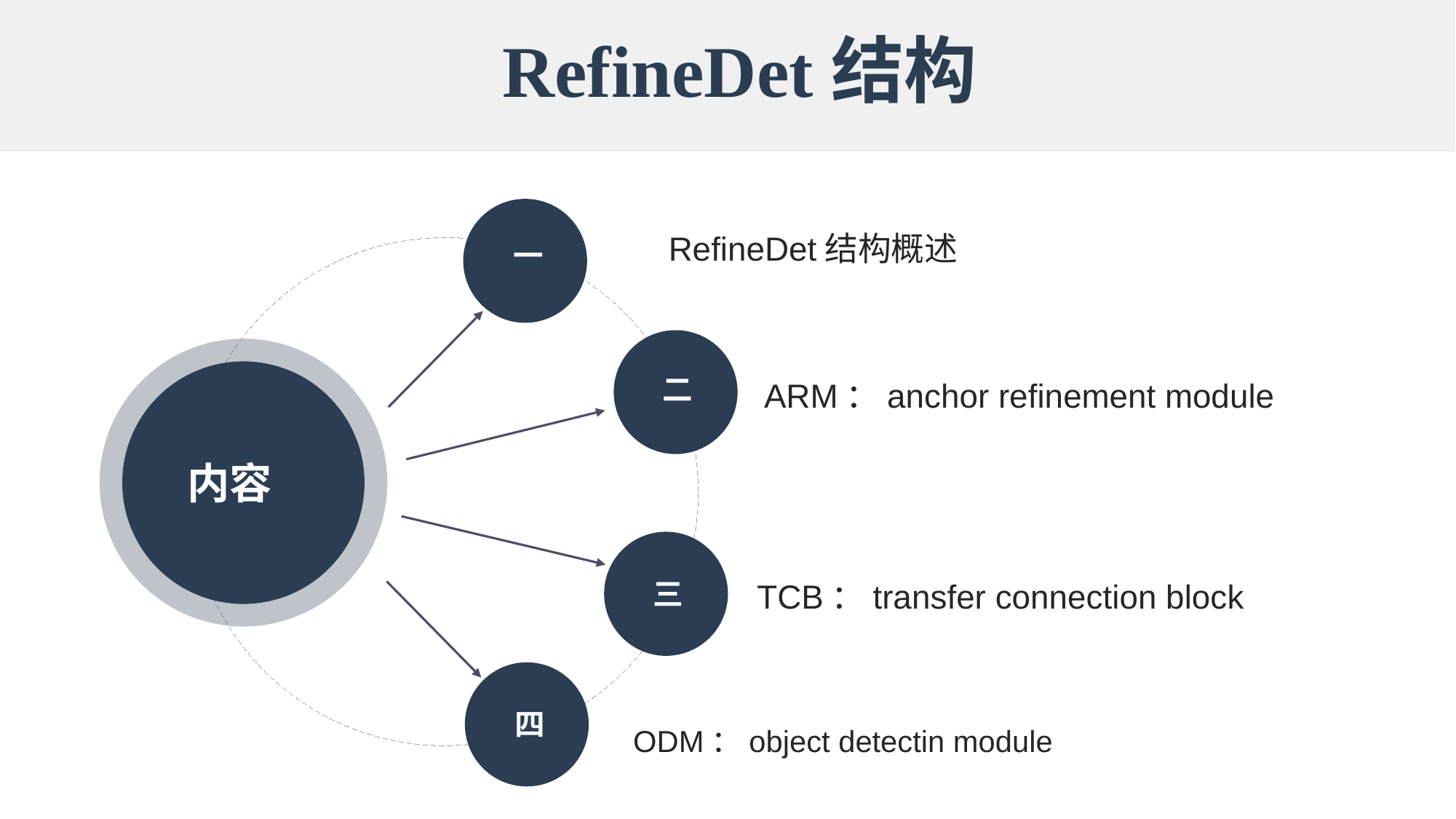

RefineDet结构

RefineDet结构概述
一

二
ARM：anchor refinement module

内容

TCB：transfer connection block
三

四
ODM：object detectin module